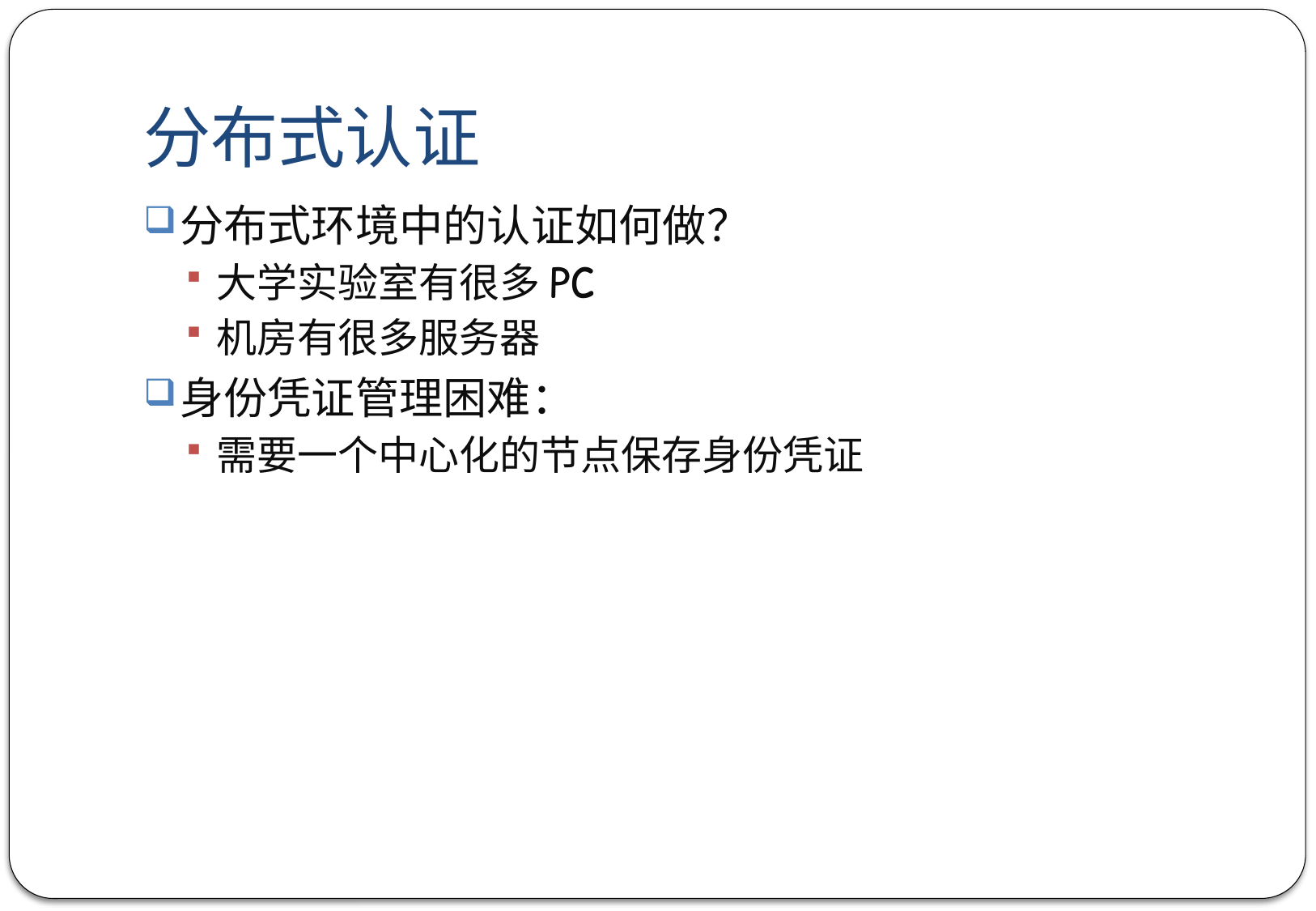

# 分布式认证
分布式环境中的认证如何做？
大学实验室有很多PC
机房有很多服务器
身份凭证管理困难：
需要一个中心化的节点保存身份凭证